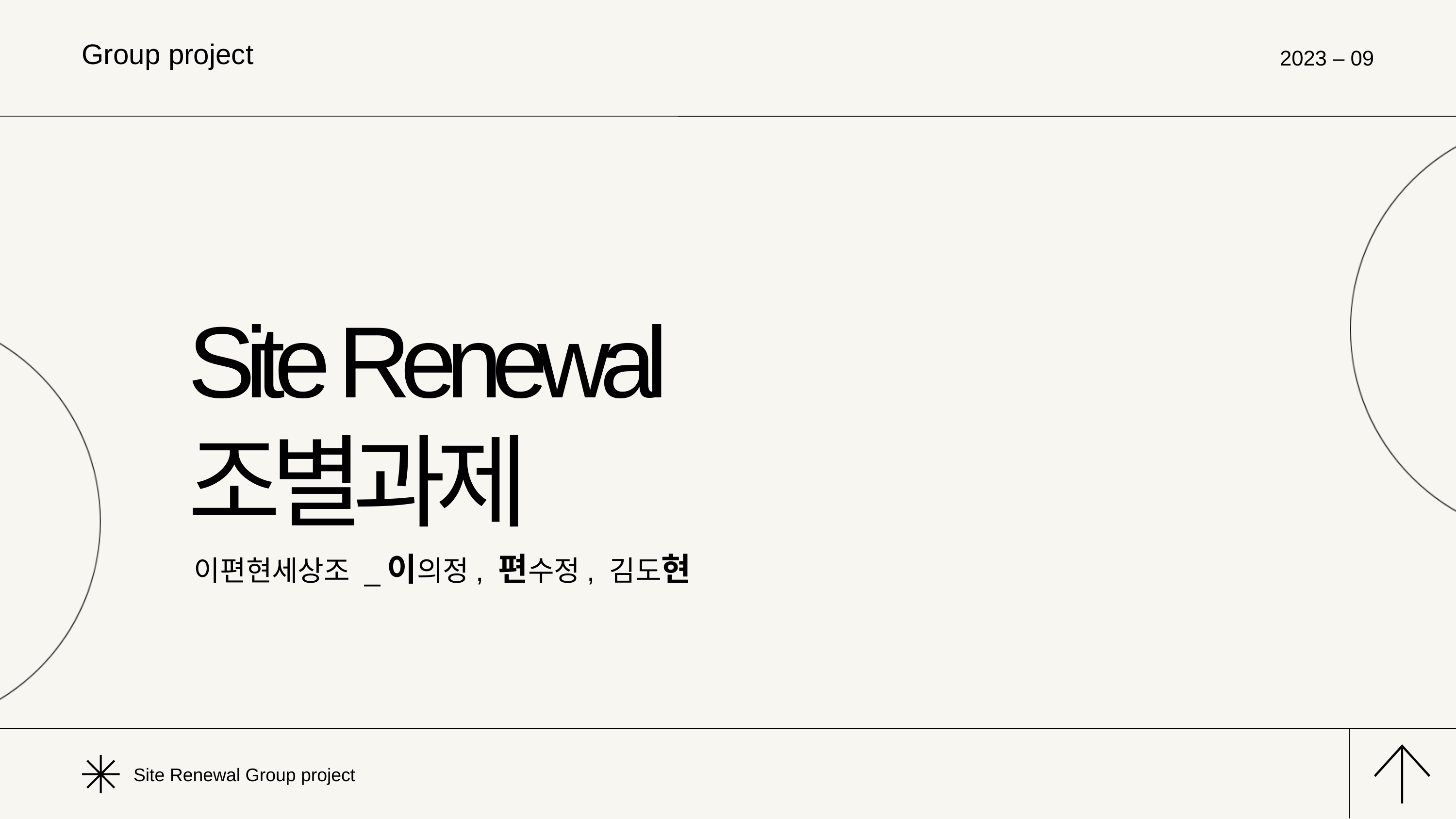

Group project
2023 – 09

Site Renewal
조별과제

이편현세상조 _이의정, 편수정, 김도현

Site Renewal Group project